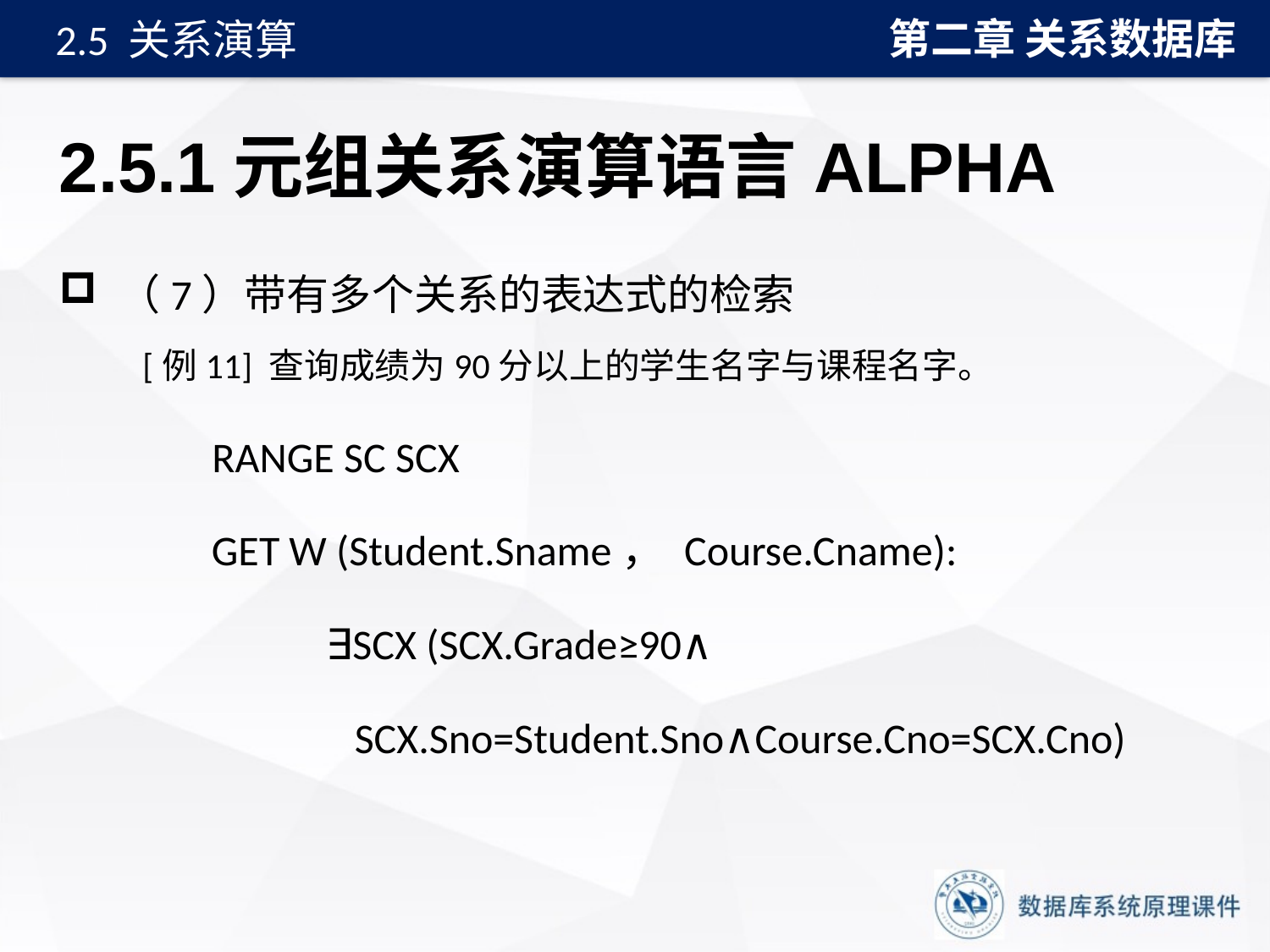

第二章 关系数据库
2.5 关系演算
# 2.5.1元组关系演算语言ALPHA
 （7）带有多个关系的表达式的检索
          [例11] 查询成绩为90分以上的学生名字与课程名字。
                   RANGE SC SCX
                GET W (Student.Sname， Course.Cname):
                            ∃SCX (SCX.Grade≥90∧
                               SCX.Sno=Student.Sno∧Course.Cno=SCX.Cno)